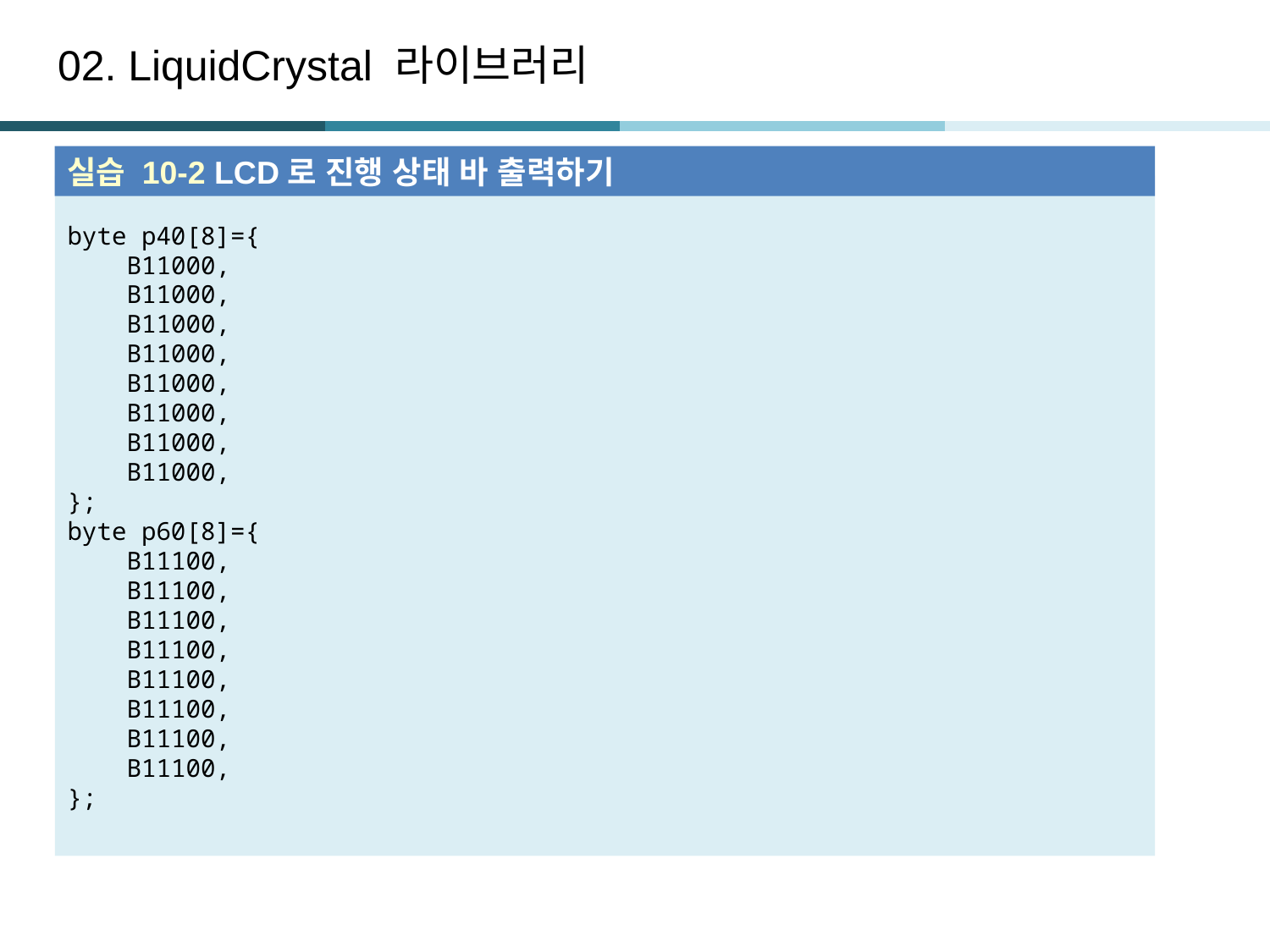

# 02. LiquidCrystal 라이브러리
실습 10-2 LCD로 진행 상태 바 출력하기
byte p40[8]={
    B11000,
    B11000,
    B11000,
    B11000,
    B11000,
    B11000,
    B11000,
    B11000,
};
byte p60[8]={
    B11100,
    B11100,
    B11100,
    B11100,
    B11100,
    B11100,
    B11100,
    B11100,
};